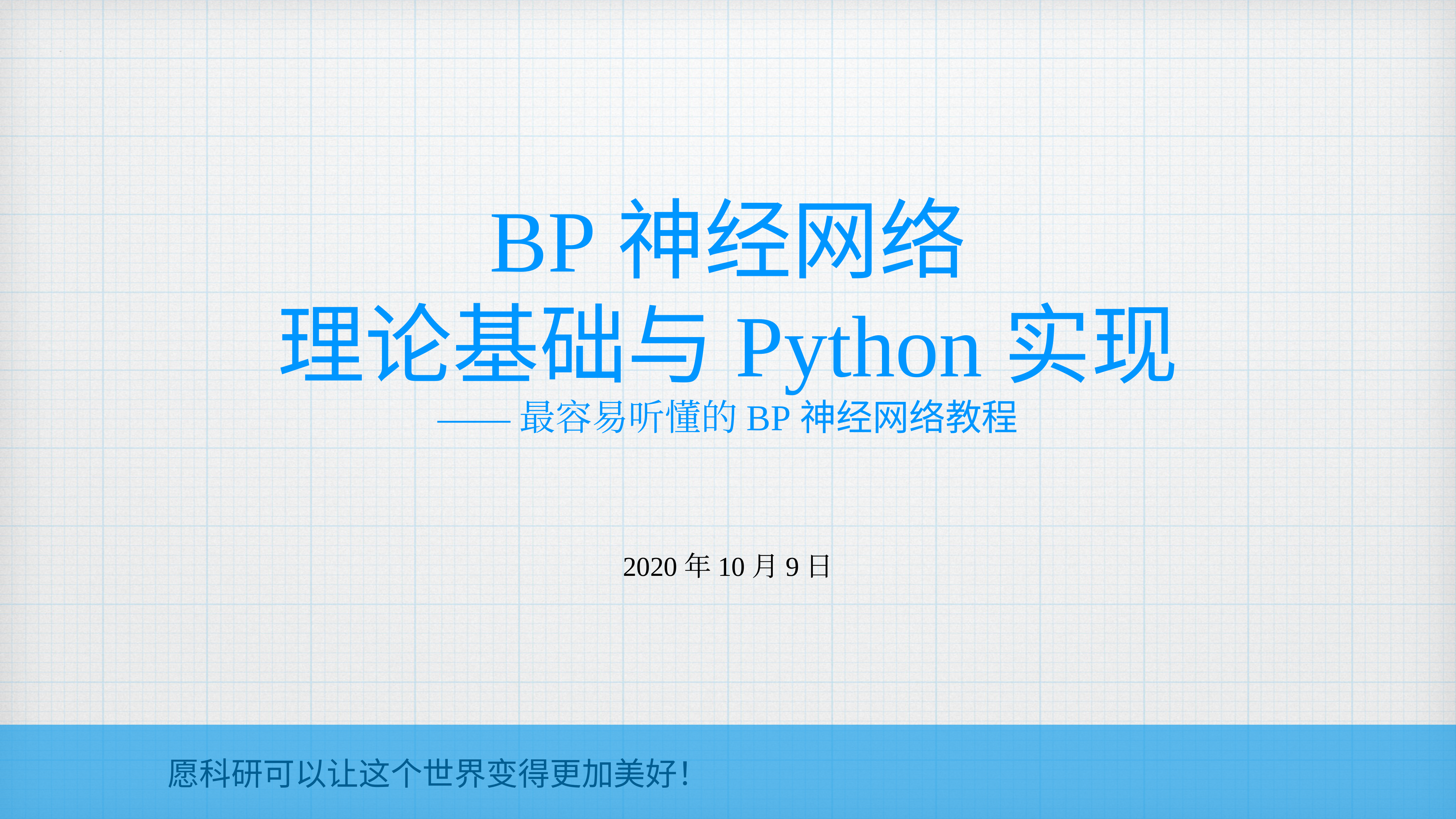

# BP神经网络
理论基础与Python实现
——最容易听懂的BP神经网络教程
2020年10月9日

愿科研可以让这个世界变得更加美好！